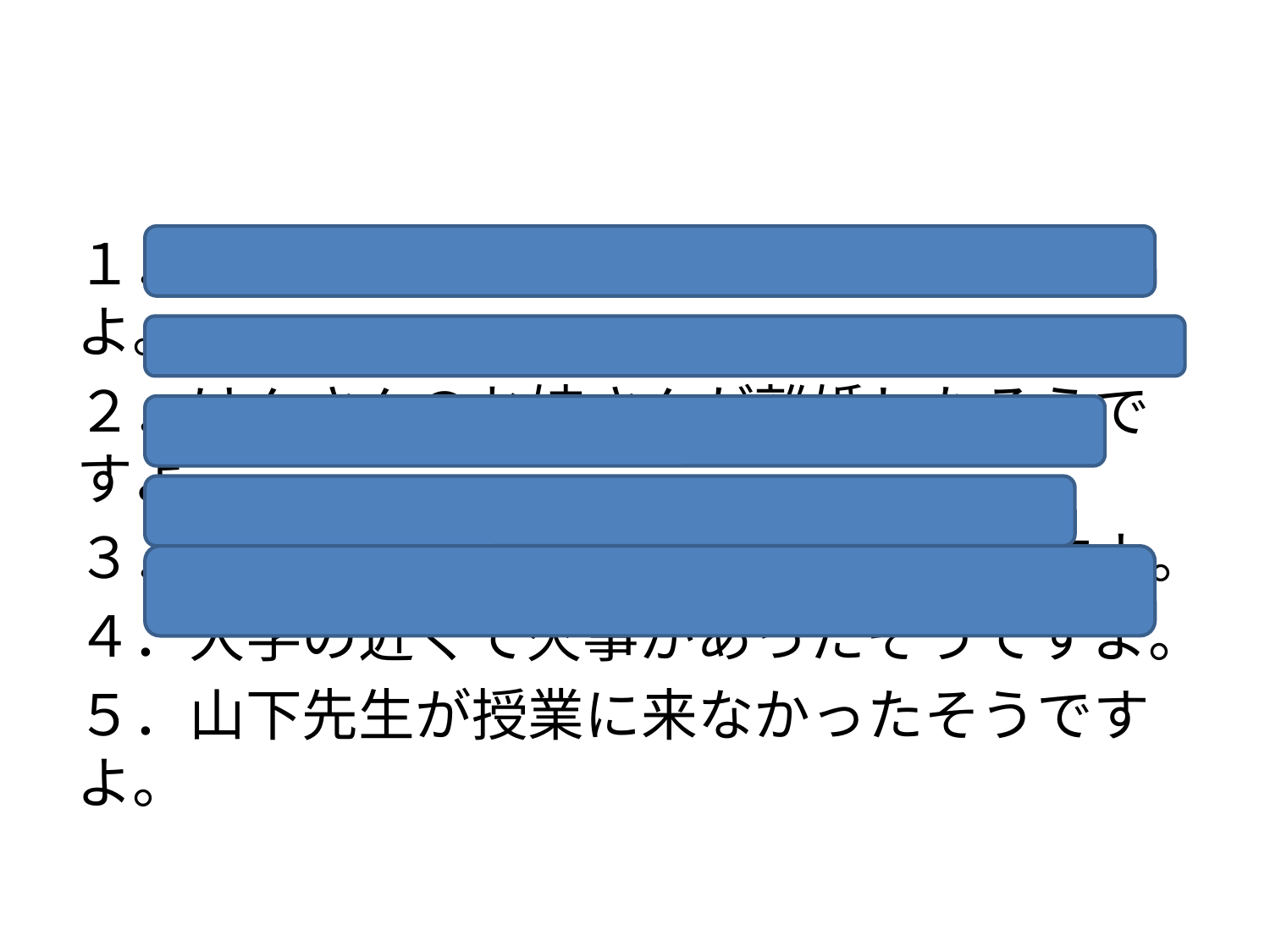

#
１．山下先生が宝くじに当たったそうですよ。
２．けんさんのお姉さんが離婚したそうですよ。
３．ゆみさんが病院に就職したそうですよ。
４．大学の近くで火事があったそうですよ。
５．山下先生が授業に来なかったそうですよ。